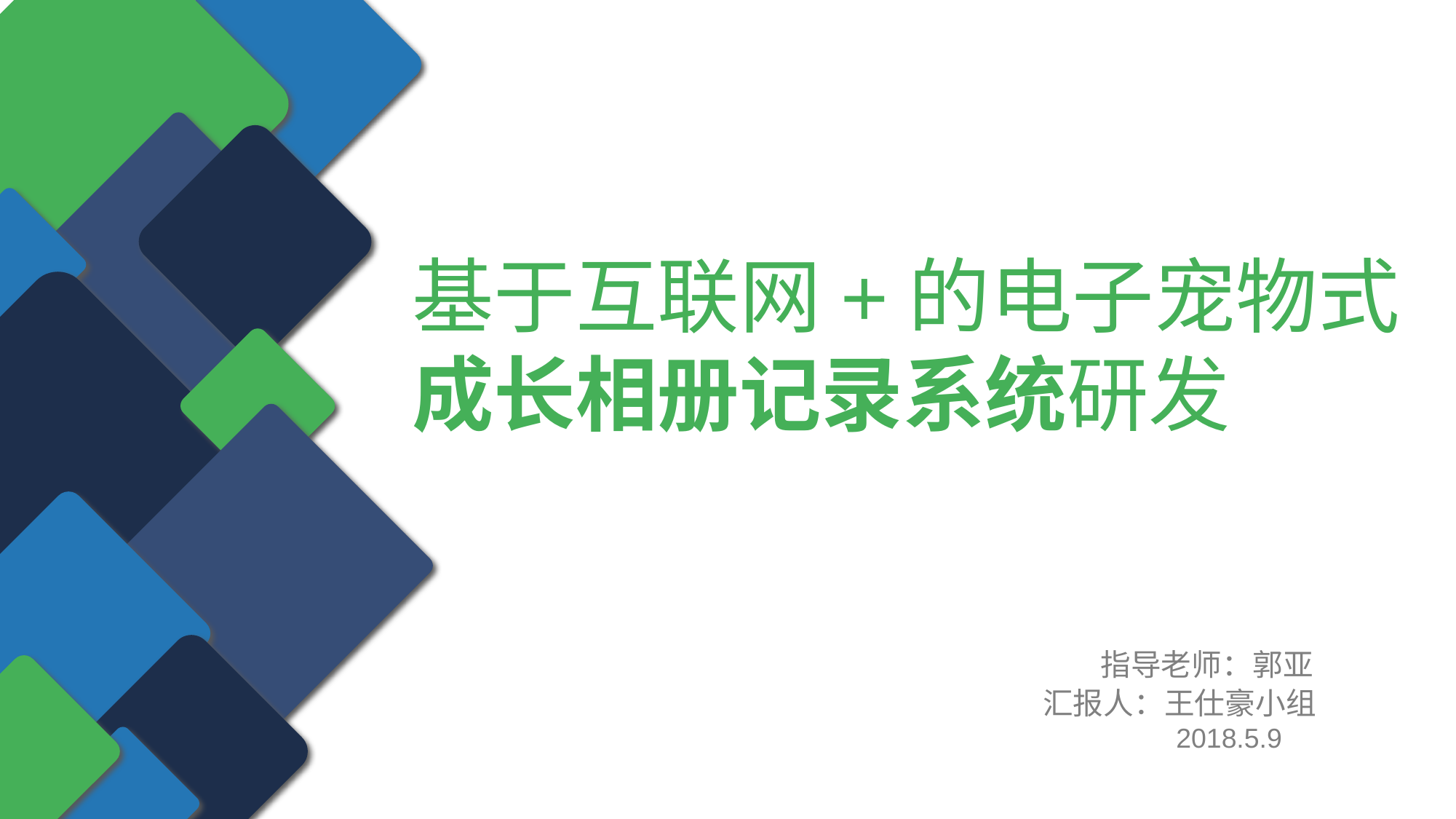

基于互联网+的电子宠物式成长相册记录系统研发

指导老师：郭亚

  汇报人：王仕豪小组

2018.5.9